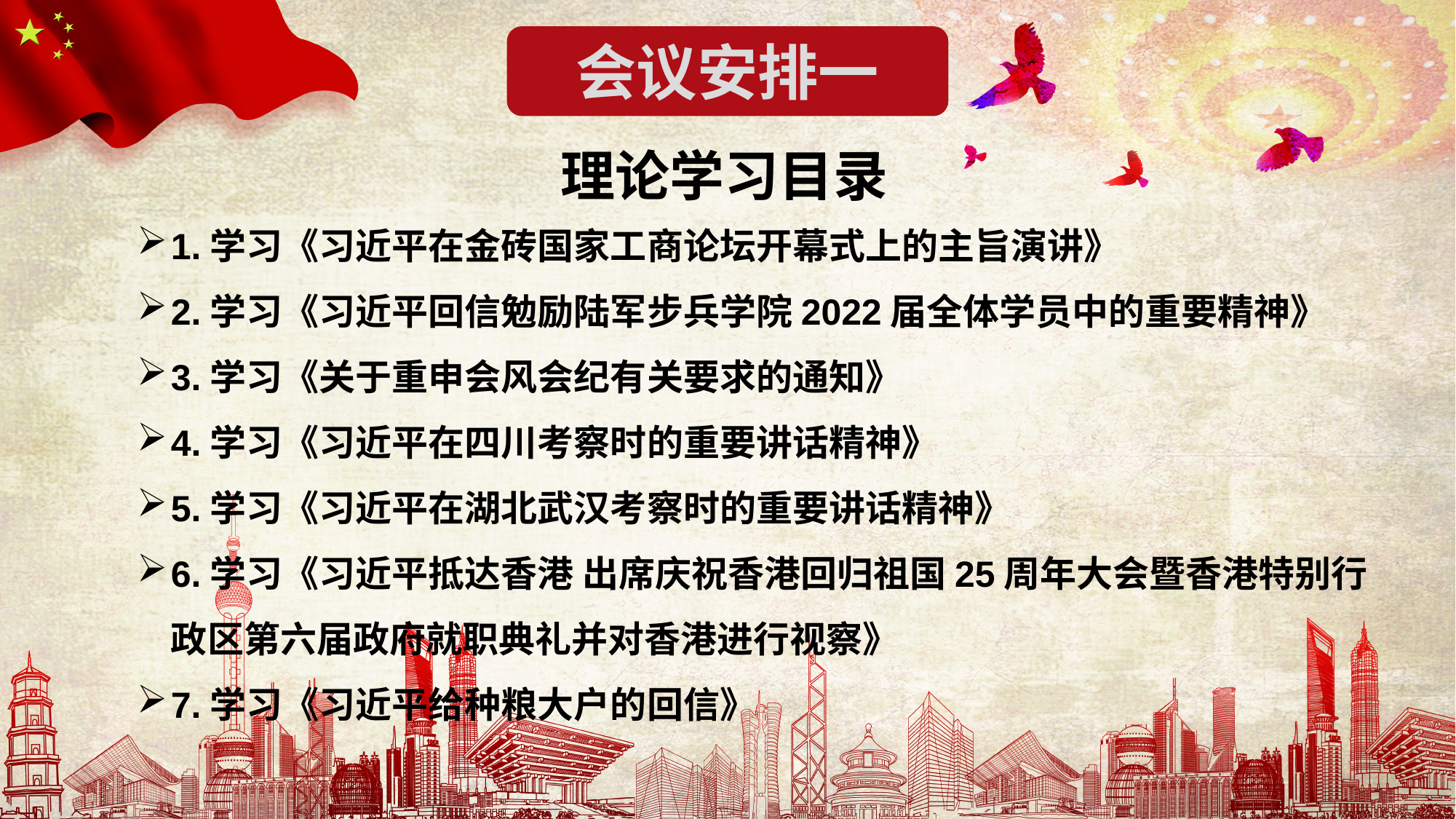

会议安排一
理论学习目录
1.学习《习近平在金砖国家工商论坛开幕式上的主旨演讲》
2.学习《习近平回信勉励陆军步兵学院2022届全体学员中的重要精神》
3.学习《关于重申会风会纪有关要求的通知》
4.学习《习近平在四川考察时的重要讲话精神》
5.学习《习近平在湖北武汉考察时的重要讲话精神》
6.学习《习近平抵达香港 出席庆祝香港回归祖国25周年大会暨香港特别行政区第六届政府就职典礼并对香港进行视察》
7.学习《习近平给种粮大户的回信》